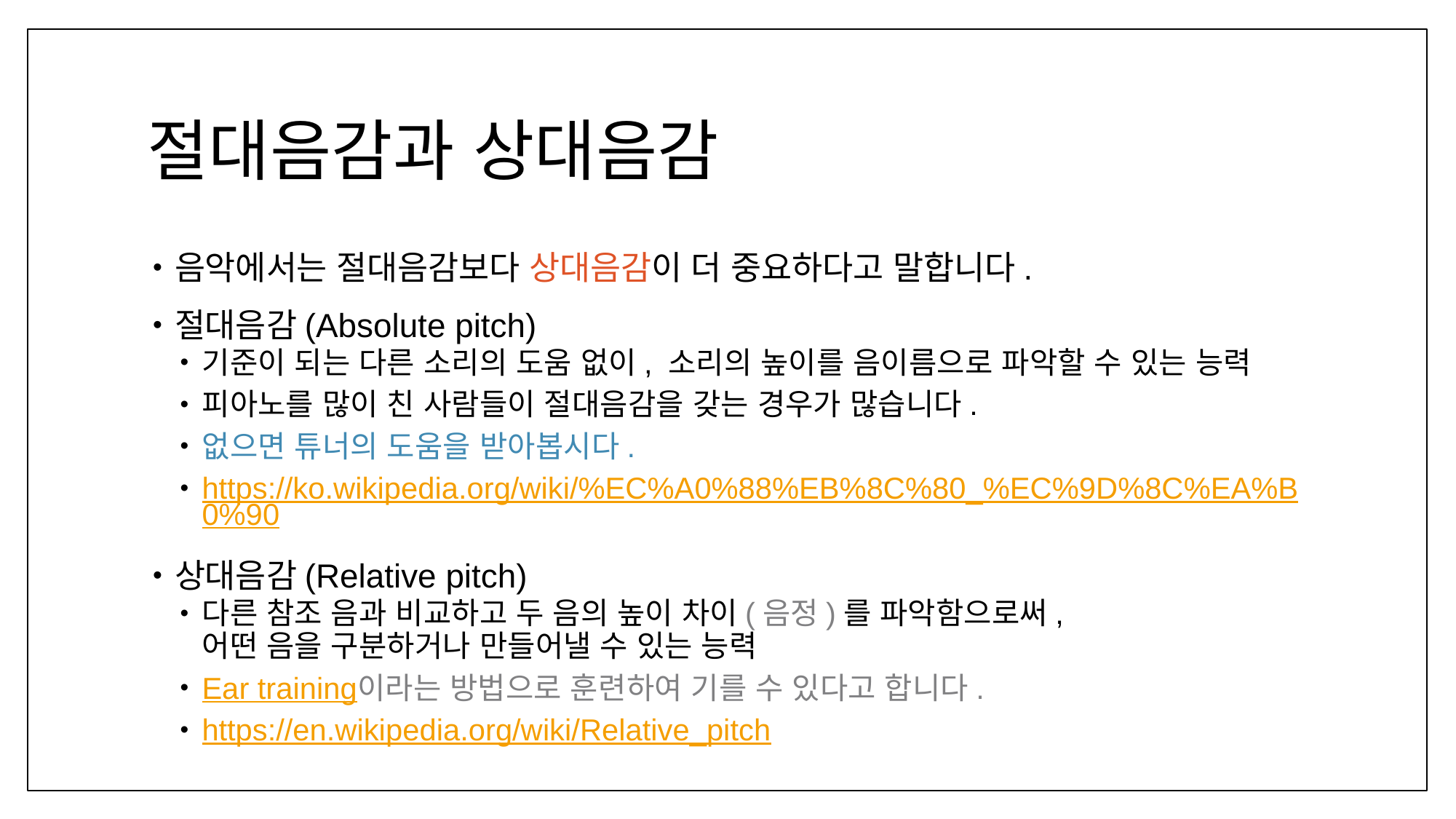

# 절대음감과 상대음감
음악에서는 절대음감보다 상대음감이 더 중요하다고 말합니다.
절대음감(Absolute pitch)
기준이 되는 다른 소리의 도움 없이, 소리의 높이를 음이름으로 파악할 수 있는 능력
피아노를 많이 친 사람들이 절대음감을 갖는 경우가 많습니다.
없으면 튜너의 도움을 받아봅시다.
https://ko.wikipedia.org/wiki/%EC%A0%88%EB%8C%80_%EC%9D%8C%EA%B0%90
상대음감(Relative pitch)
다른 참조 음과 비교하고 두 음의 높이 차이(음정)를 파악함으로써,
어떤 음을 구분하거나 만들어낼 수 있는 능력
Ear training이라는 방법으로 훈련하여 기를 수 있다고 합니다.
https://en.wikipedia.org/wiki/Relative_pitch